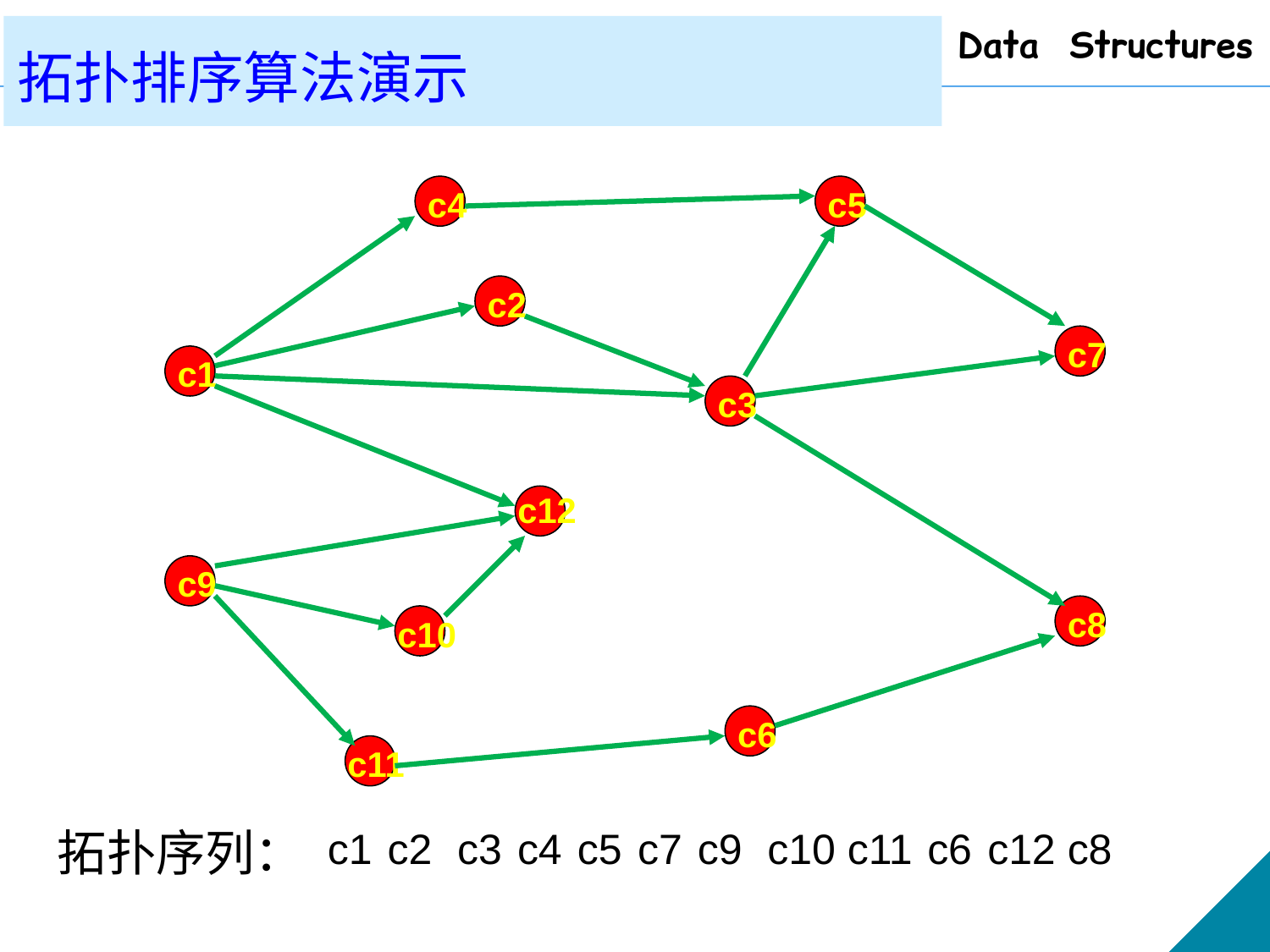

拓扑排序算法演示

c4

c5

c2

c7

c1

c3

c12

c9

c8
c10

c6
c11

拓扑序列：
c1
c2
c3
c4
c5
c7
c9
c10
c11
c6
c12
c8